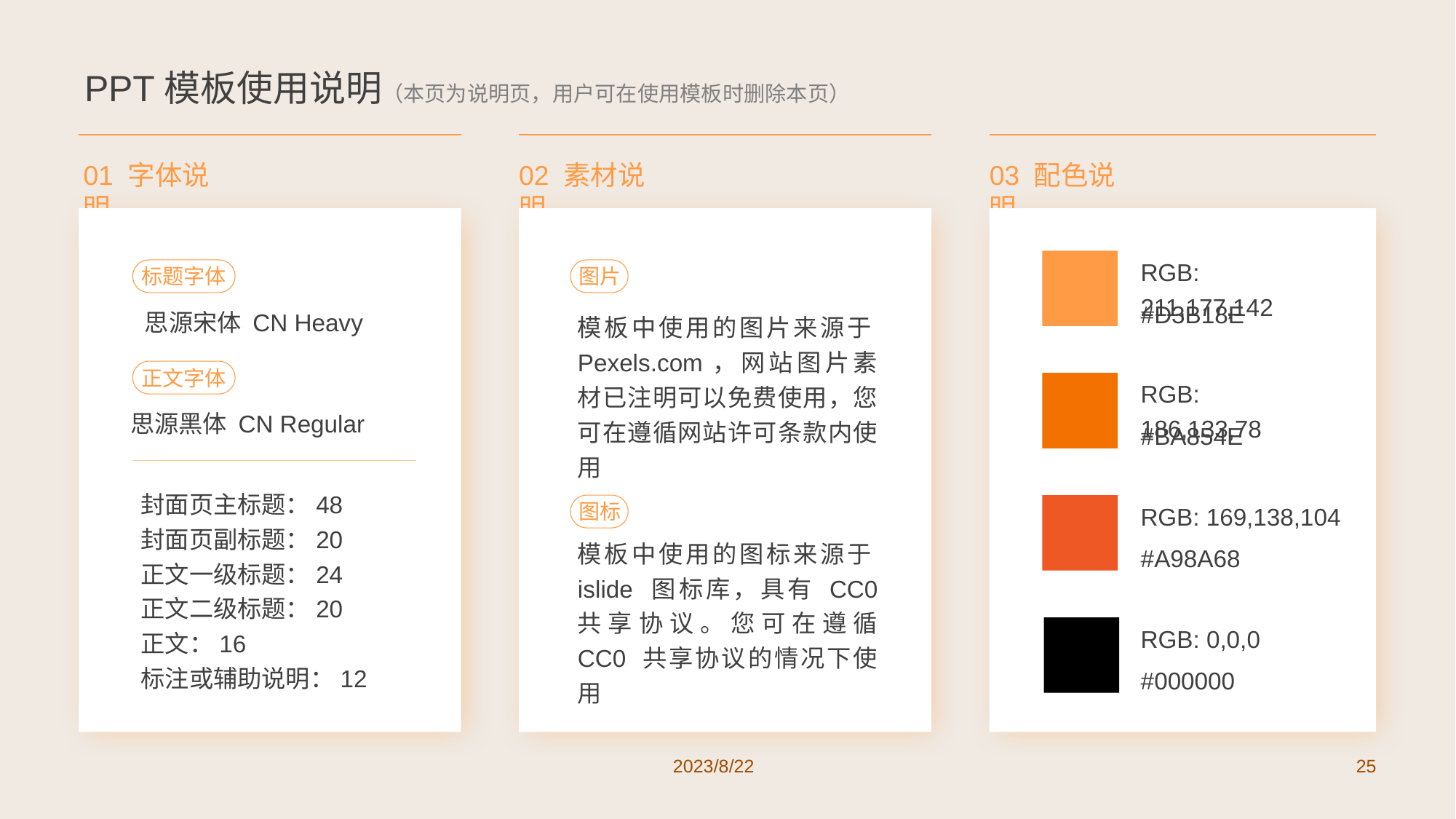

PPT模板使用说明（本页为说明页，用户可在使用模板时删除本页）
01 字体说明

标题字体
思源宋体 CN Heavy

正文字体
思源黑体 CN Regular
封面页主标题：48
封面页副标题：20
正文一级标题：24
正文二级标题：20
正文：16
标注或辅助说明：12
02 素材说明

图片
模板中使用的图片来源于Pexels.com，网站图片素材已注明可以免费使用，您可在遵循网站许可条款内使用

图标
模板中使用的图标来源于islide 图标库，具有 CC0 共享协议。您可在遵循 CC0 共享协议的情况下使用
03 配色说明

RGB: 211,177,142
#D3B18E

RGB: 186,133,78
#BA854E

RGB: 169,138,104
#A98A68

RGB: 0,0,0
#000000

2023/8/22
25